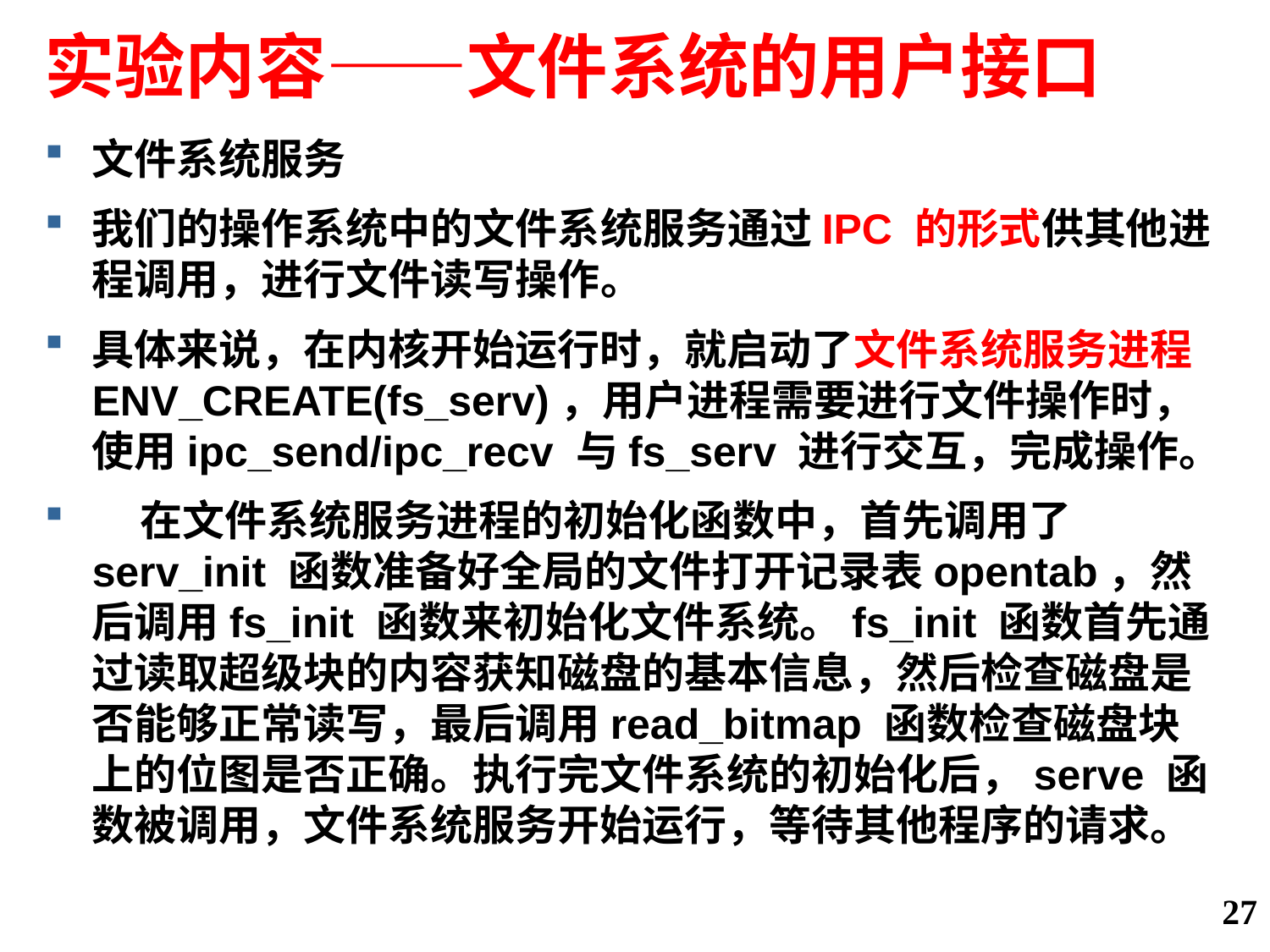

# 实验内容——文件系统的用户接口

文件系统服务
我们的操作系统中的文件系统服务通过IPC 的形式供其他进程调用，进行文件读写操作。
具体来说，在内核开始运行时，就启动了文件系统服务进程ENV_CREATE(fs_serv)，用户进程需要进行文件操作时，使用ipc_send/ipc_recv 与fs_serv 进行交互，完成操作。
    在文件系统服务进程的初始化函数中，首先调用了serv_init 函数准备好全局的文件打开记录表opentab，然后调用fs_init 函数来初始化文件系统。fs_init 函数首先通过读取超级块的内容获知磁盘的基本信息，然后检查磁盘是否能够正常读写，最后调用read_bitmap 函数检查磁盘块上的位图是否正确。执行完文件系统的初始化后，serve 函数被调用，文件系统服务开始运行，等待其他程序的请求。